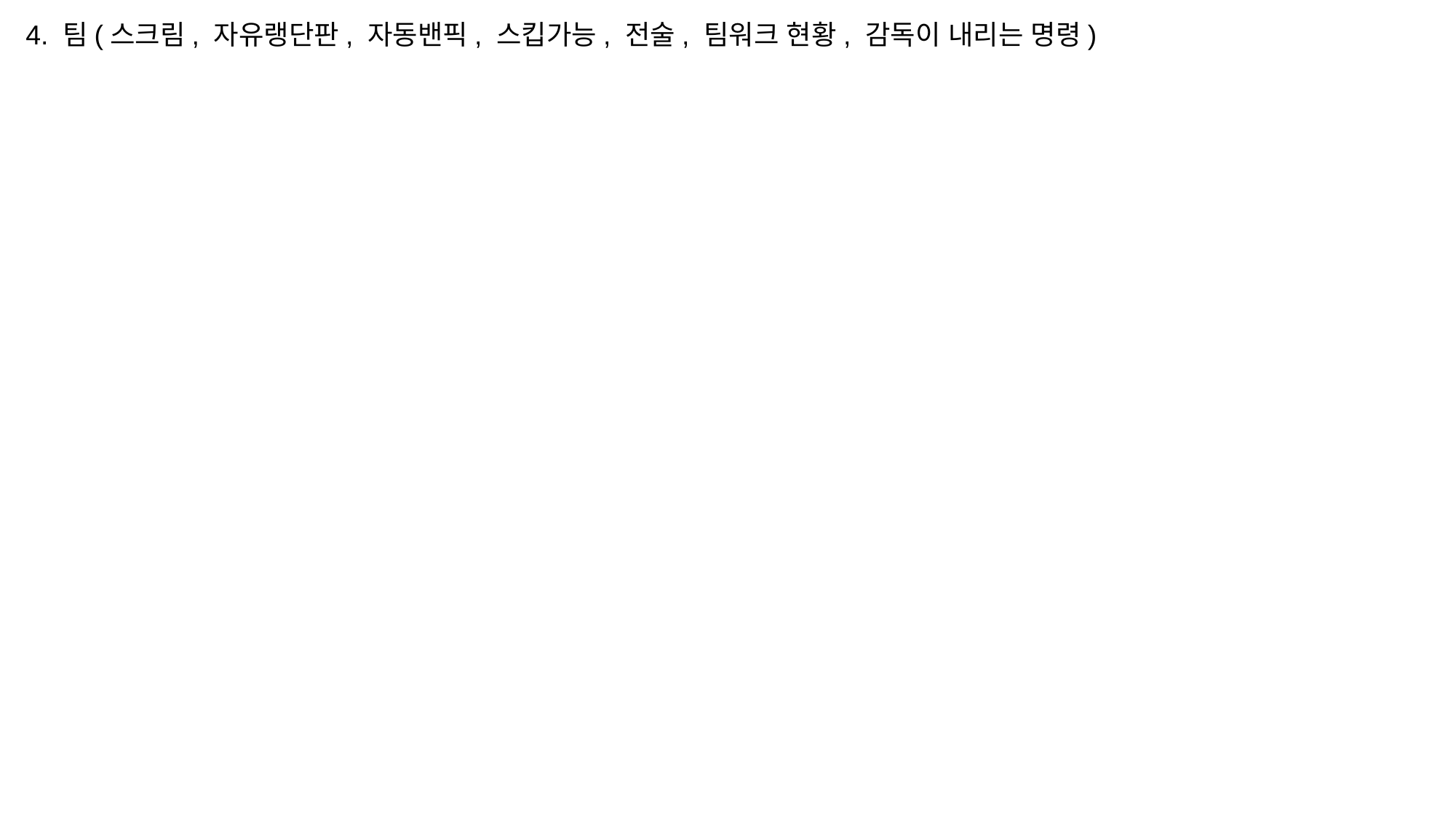

4. 팀(스크림, 자유랭단판, 자동밴픽, 스킵가능, 전술, 팀워크 현황, 감독이 내리는 명령)